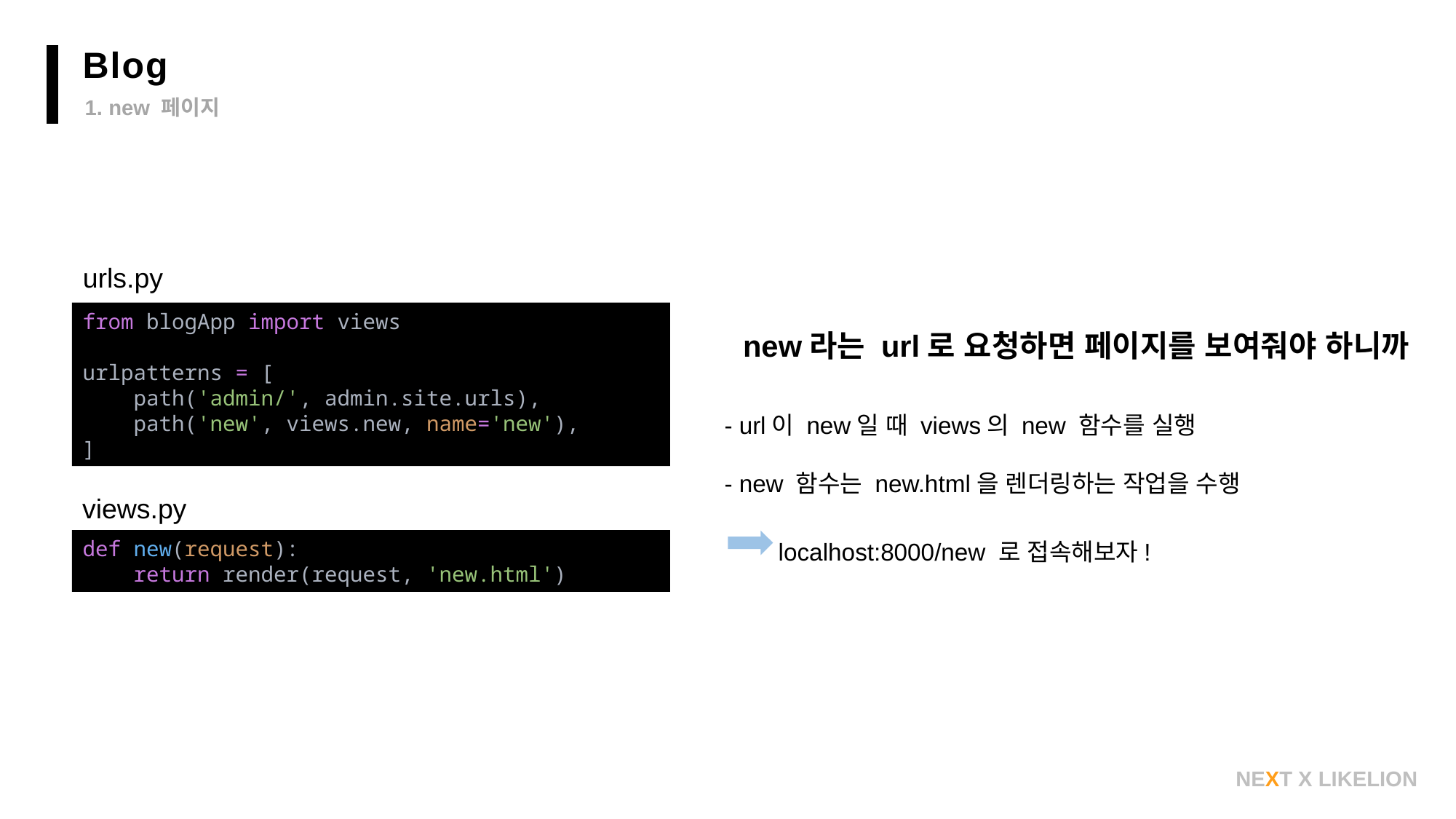

Blog

1. new 페이지
urls.py
from blogApp import views
urlpatterns = [
    path('admin/', admin.site.urls),
    path('new', views.new, name='new'),
]
new라는 url로 요청하면 페이지를 보여줘야 하니까

- url이 new일 때 views의 new 함수를 실행
- new 함수는 new.html을 렌더링하는 작업을 수행

        localhost:8000/new 로 접속해보자!

views.py
def new(request):
    return render(request, 'new.html')
NEXT X LIKELION